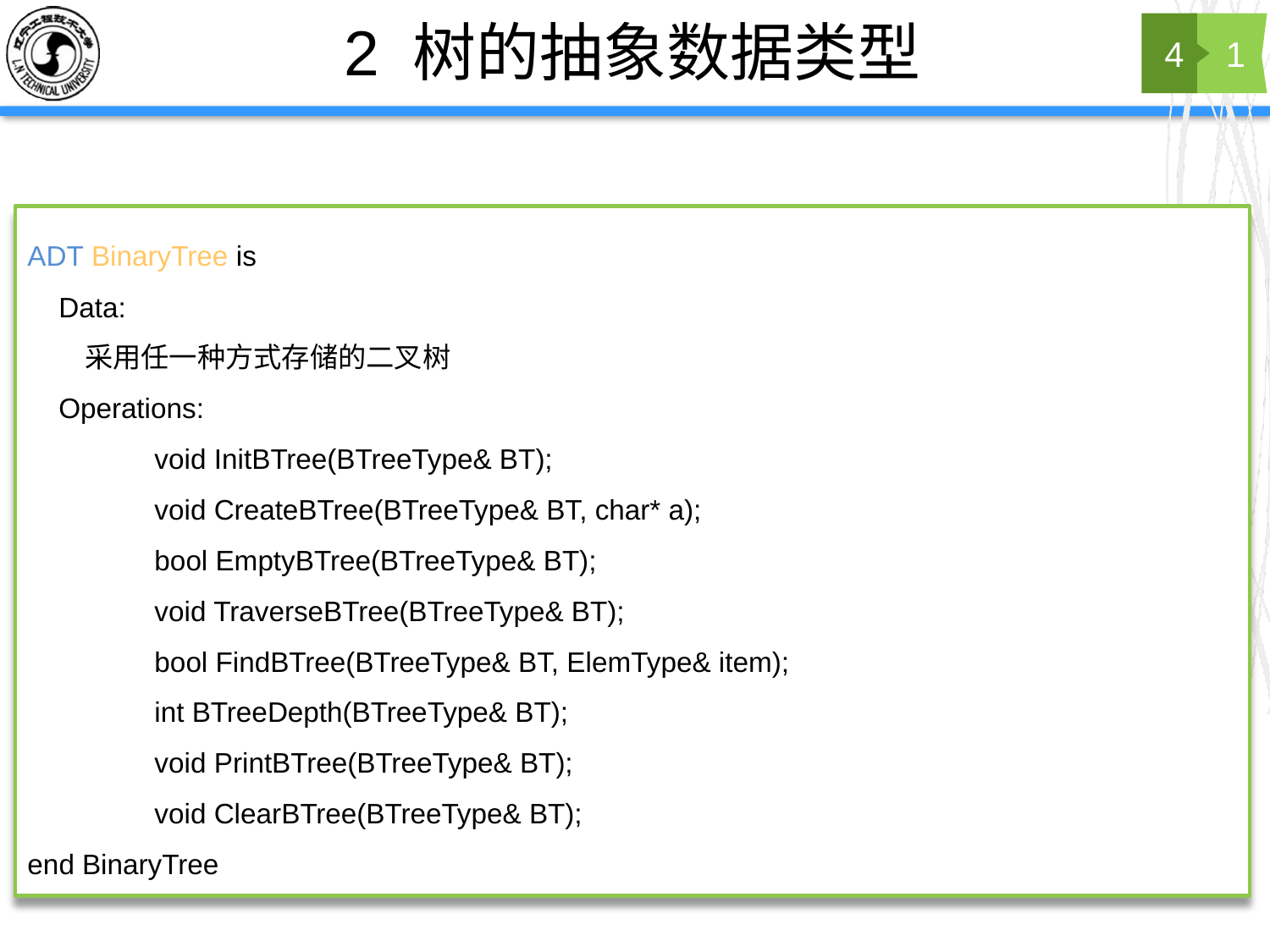

# 2 树的抽象数据类型
4
1
ADT BinaryTree is
    Data:
        采用任一种方式存储的二叉树
    Operations:
void InitBTree(BTreeType& BT);
	void CreateBTree(BTreeType& BT, char* a);
	bool EmptyBTree(BTreeType& BT);
	void TraverseBTree(BTreeType& BT);
	bool FindBTree(BTreeType& BT, ElemType& item);
	int BTreeDepth(BTreeType& BT);
	void PrintBTree(BTreeType& BT);
	void ClearBTree(BTreeType& BT);
end BinaryTree